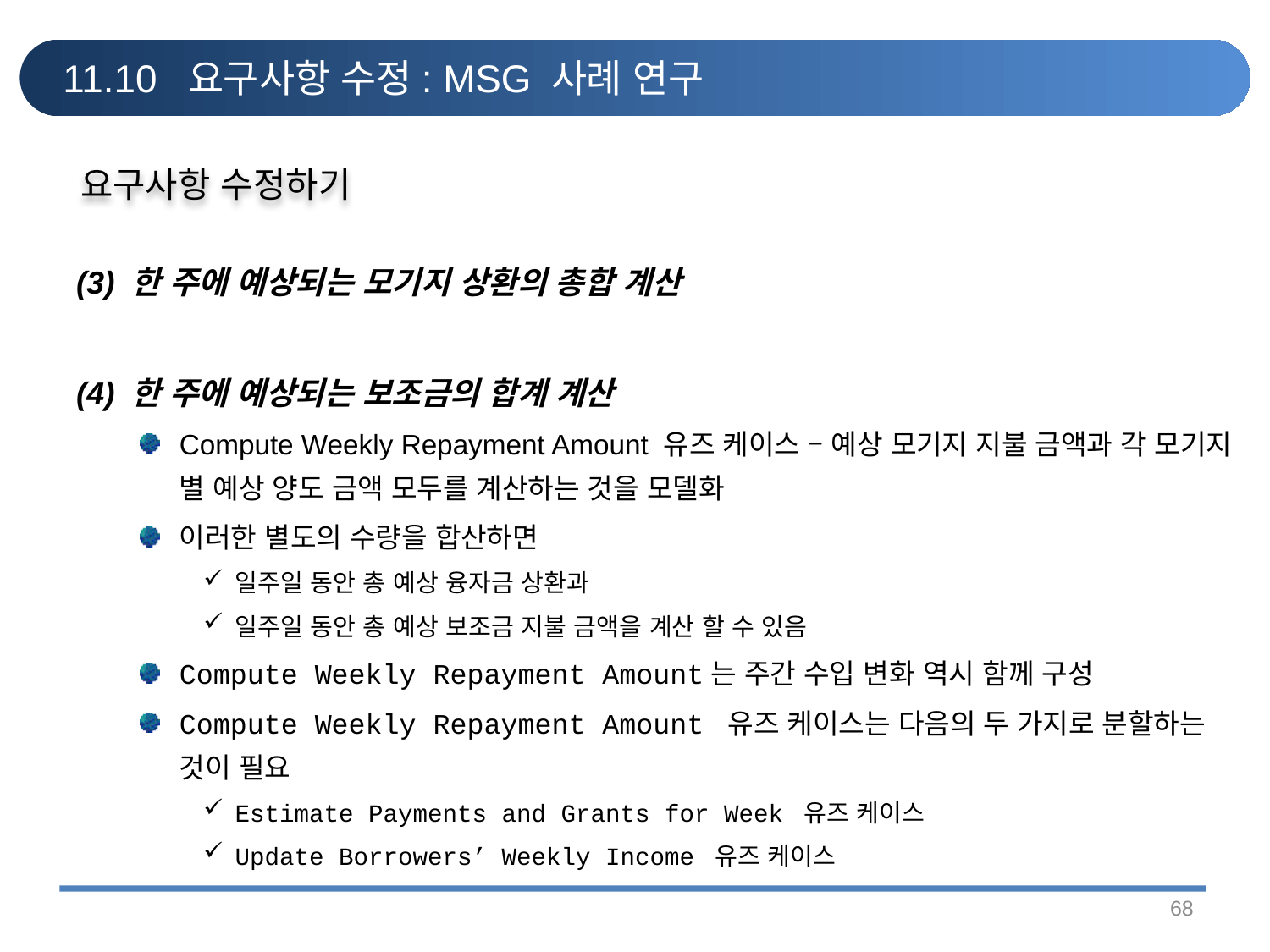

# 11.10  요구사항 수정: MSG 사례 연구
요구사항 수정하기
(3) 한 주에 예상되는 모기지 상환의 총합 계산

(4) 한 주에 예상되는 보조금의 합계 계산
Compute Weekly Repayment Amount 유즈 케이스 – 예상 모기지 지불 금액과 각 모기지 별 예상 양도 금액 모두를 계산하는 것을 모델화
이러한 별도의 수량을 합산하면
일주일 동안 총 예상 융자금 상환과
일주일 동안 총 예상 보조금 지불 금액을 계산 할 수 있음
Compute Weekly Repayment Amount는 주간 수입 변화 역시 함께 구성
Compute Weekly Repayment Amount 유즈 케이스는 다음의 두 가지로 분할하는 것이 필요
Estimate Payments and Grants for Week 유즈 케이스
Update Borrowers’ Weekly Income 유즈 케이스
68